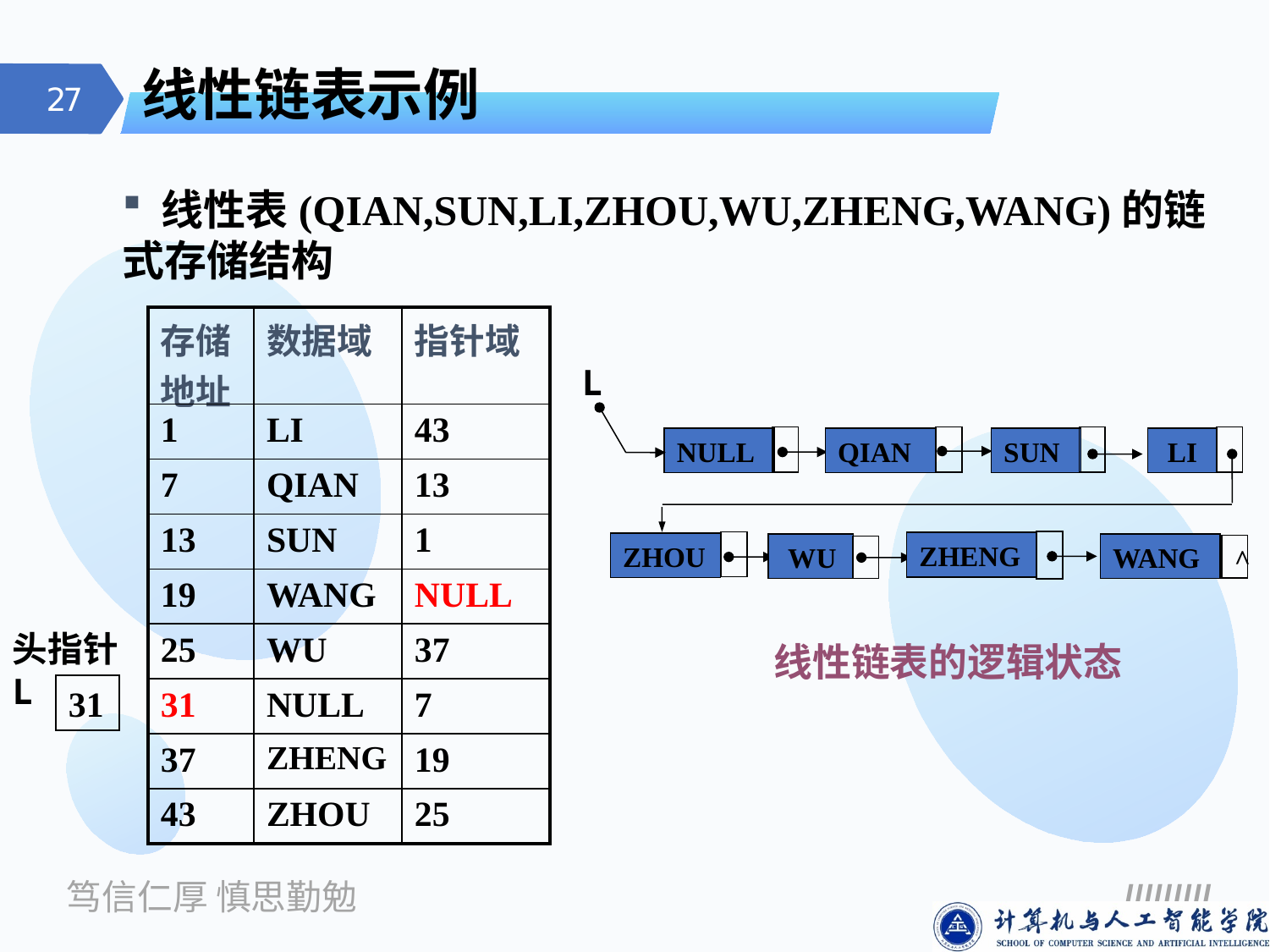

# 线性链表示例
 线性表(QIAN,SUN,LI,ZHOU,WU,ZHENG,WANG)的链式存储结构
| 存储地址 | 数据域 | 指针域 |
| --- | --- | --- |
| 1 | LI | 43 |
| 7 | QIAN | 13 |
| 13 | SUN | 1 |
| 19 | WANG | NULL |
| 25 | WU | 37 |
| 31 | NULL | 7 |
| 37 | ZHENG | 19 |
| 43 | ZHOU | 25 |
L

NULL
QIAN
SUN
 LI

ZHENG
ZHOU
 WU
WANG
^

头指针L
线性链表的逻辑状态
31